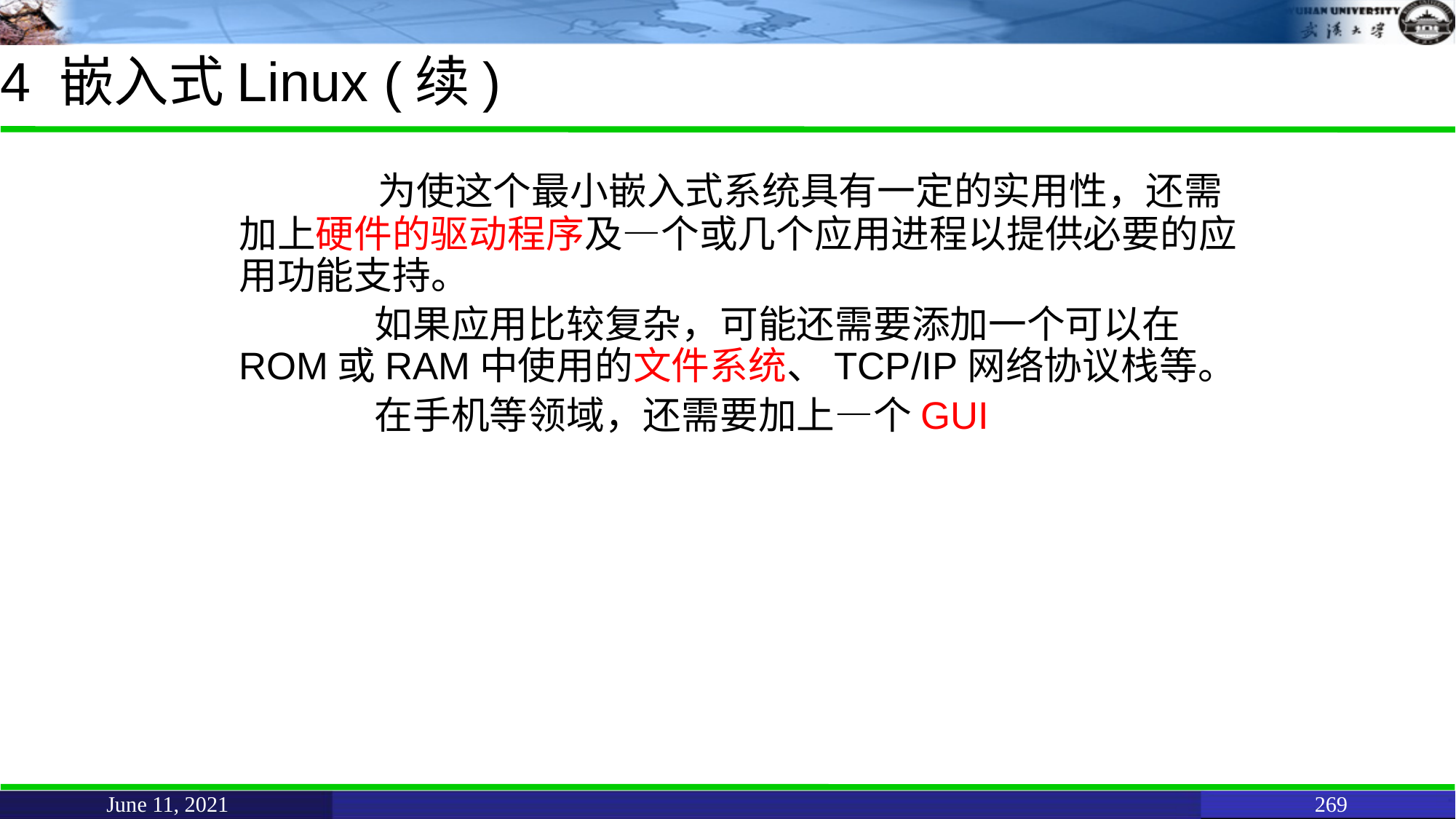

# 4 嵌入式Linux (续)
		  为使这个最小嵌入式系统具有一定的实用性，还需加上硬件的驱动程序及—个或几个应用进程以提供必要的应用功能支持。
		  如果应用比较复杂，可能还需要添加一个可以在ROM或RAM中使用的文件系统、TCP/IP网络协议栈等。
		  在手机等领域，还需要加上—个GUI
June 11, 2021

269